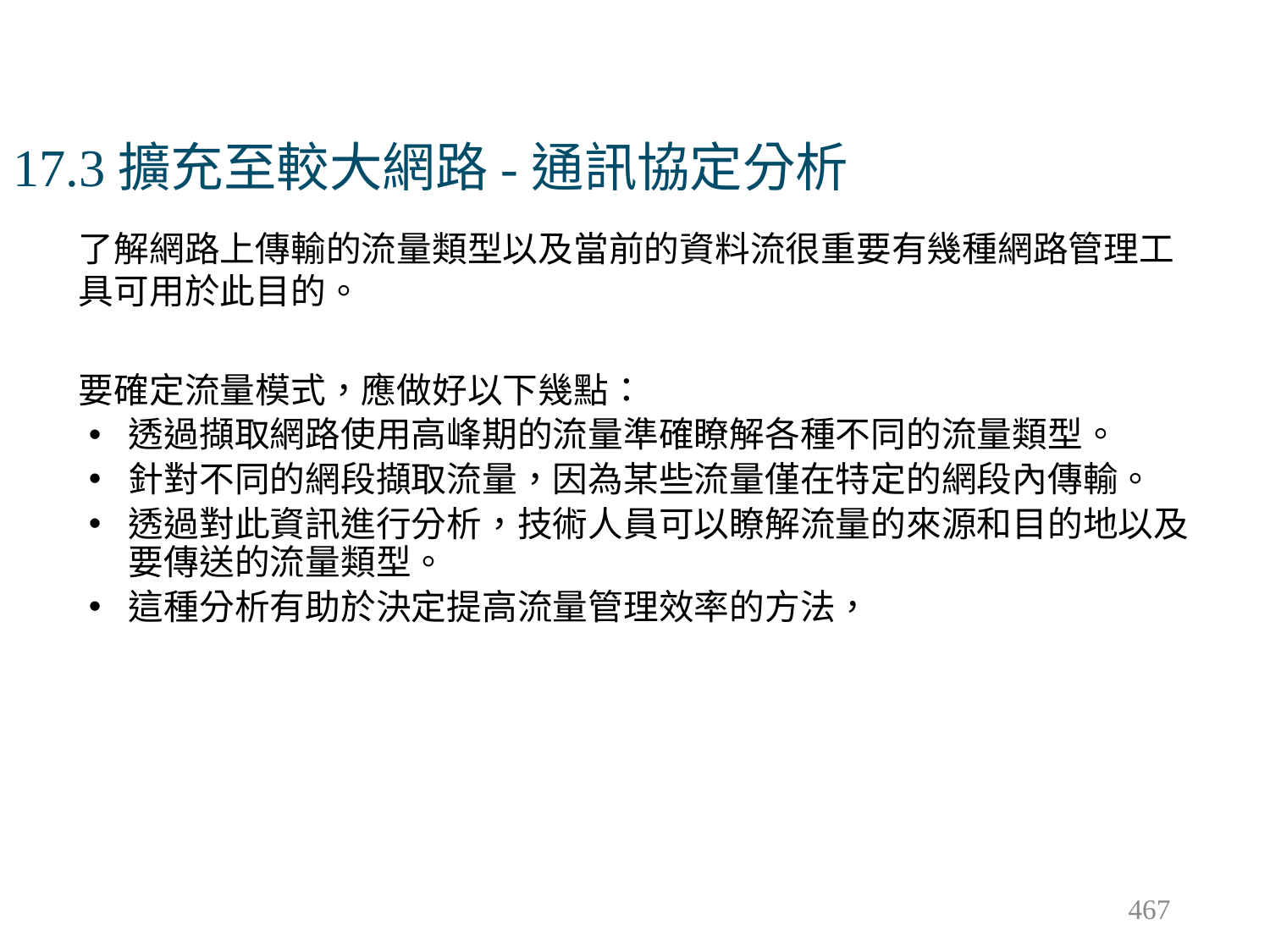

# 17.3擴充至較大網路-通訊協定分析
了解網路上傳輸的流量類型以及當前的資料流很重要有幾種網路管理工具可用於此目的。

要確定流量模式，應做好以下幾點：
透過擷取網路使用高峰期的流量準確瞭解各種不同的流量類型。
針對不同的網段擷取流量，因為某些流量僅在特定的網段內傳輸。
透過對此資訊進行分析，技術人員可以瞭解流量的來源和目的地以及要傳送的流量類型。
這種分析有助於決定提高流量管理效率的方法，
467